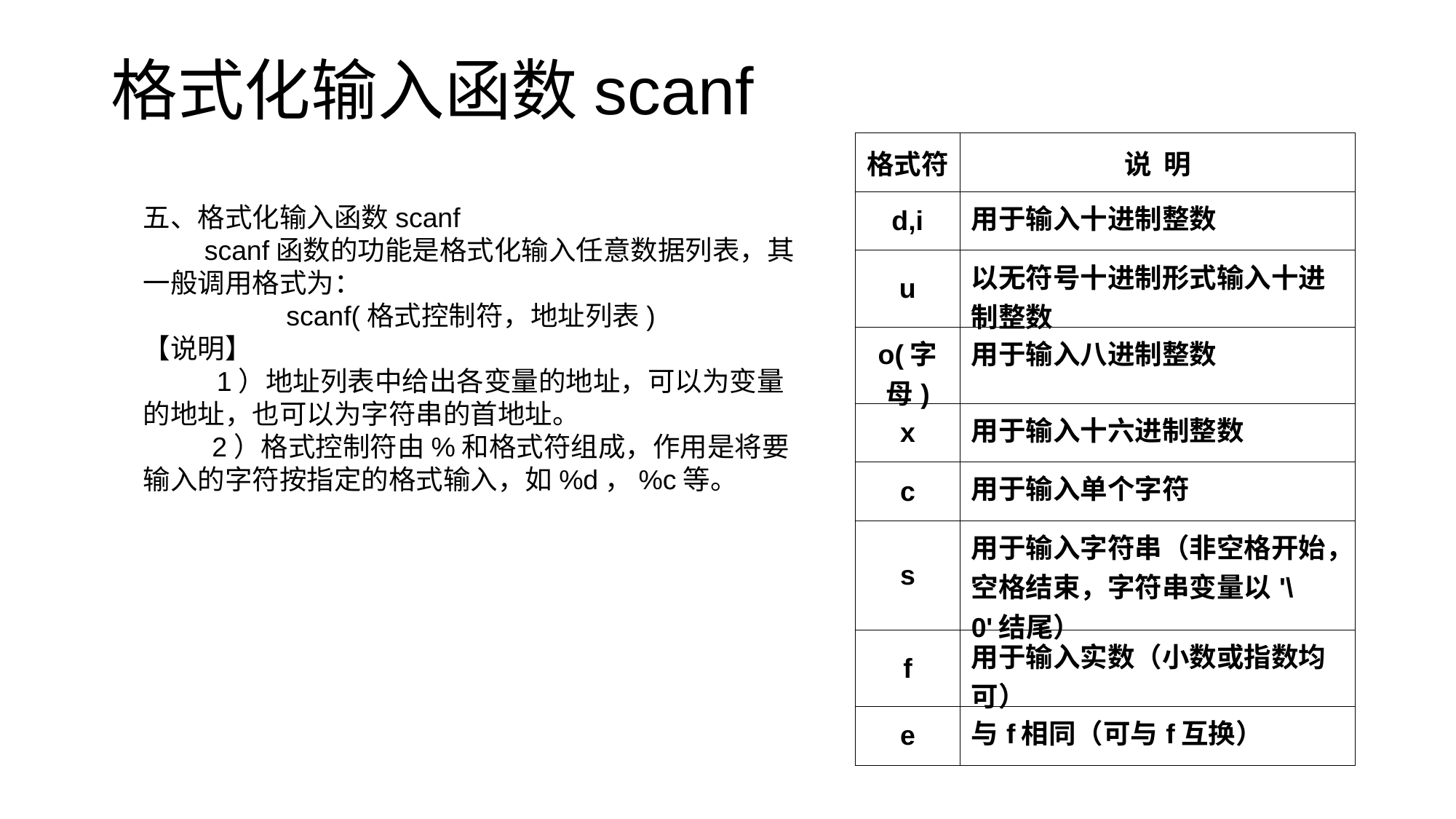

# 格式化输入函数scanf
| 格式符 | 说 明 |
| --- | --- |
| d,i | 用于输入十进制整数 |
| u | 以无符号十进制形式输入十进制整数 |
| o(字母) | 用于输入八进制整数 |
| x | 用于输入十六进制整数 |
| c | 用于输入单个字符 |
| s | 用于输入字符串（非空格开始，空格结束，字符串变量以'\0'结尾） |
| f | 用于输入实数（小数或指数均可） |
| e | 与f相同（可与f互换） |
五、格式化输入函数scanf
　　scanf函数的功能是格式化输入任意数据列表，其一般调用格式为：
　　　　　scanf(格式控制符，地址列表)
【说明】
　　  1）地址列表中给出各变量的地址，可以为变量的地址，也可以为字符串的首地址。
         2）格式控制符由%和格式符组成，作用是将要输入的字符按指定的格式输入，如%d，%c等。